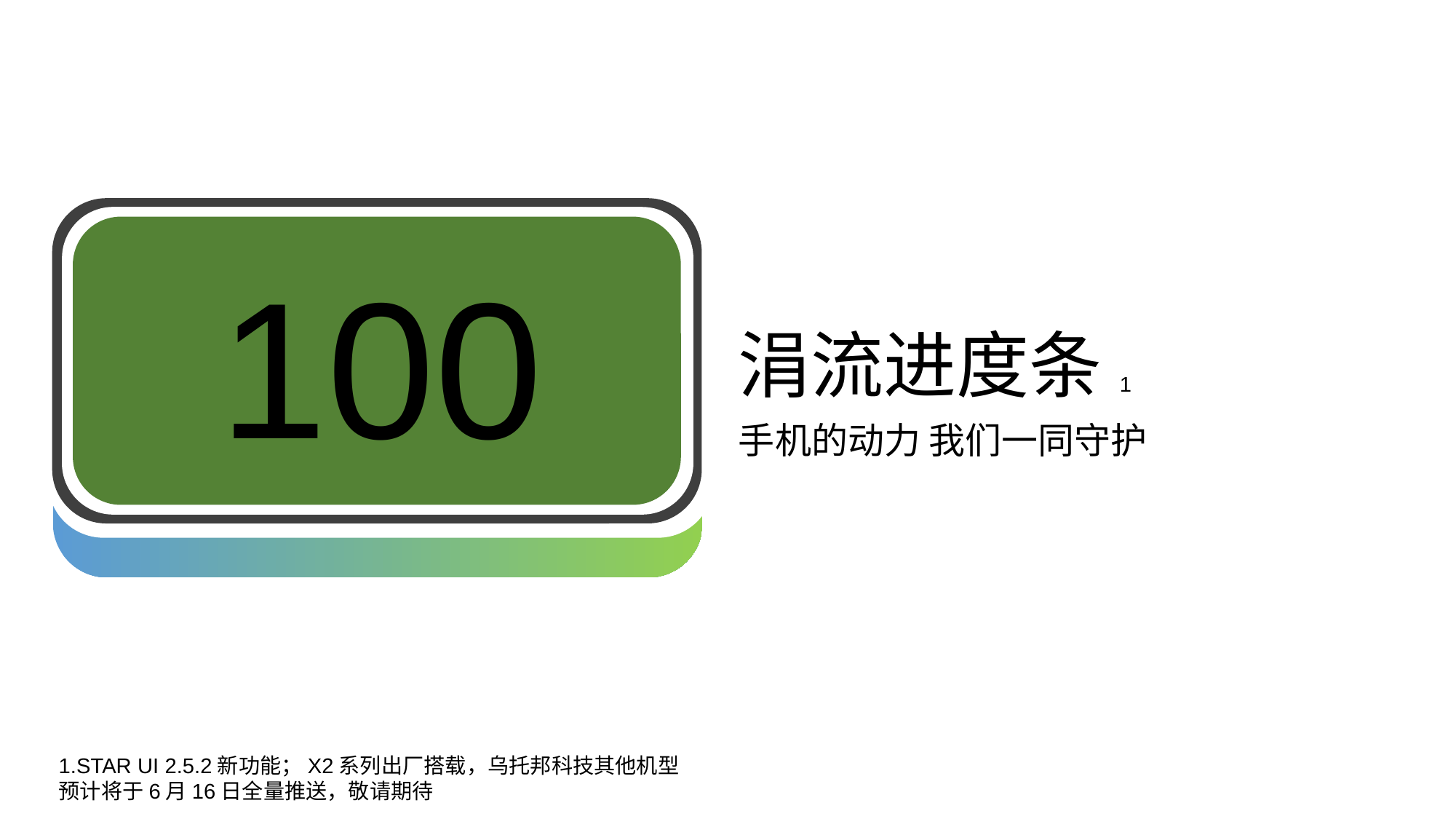

100

涓流进度条1
# 手机的动力 我们一同守护
1.STAR UI 2.5.2新功能；X2系列出厂搭载，乌托邦科技其他机型预计将于6月16日全量推送，敬请期待